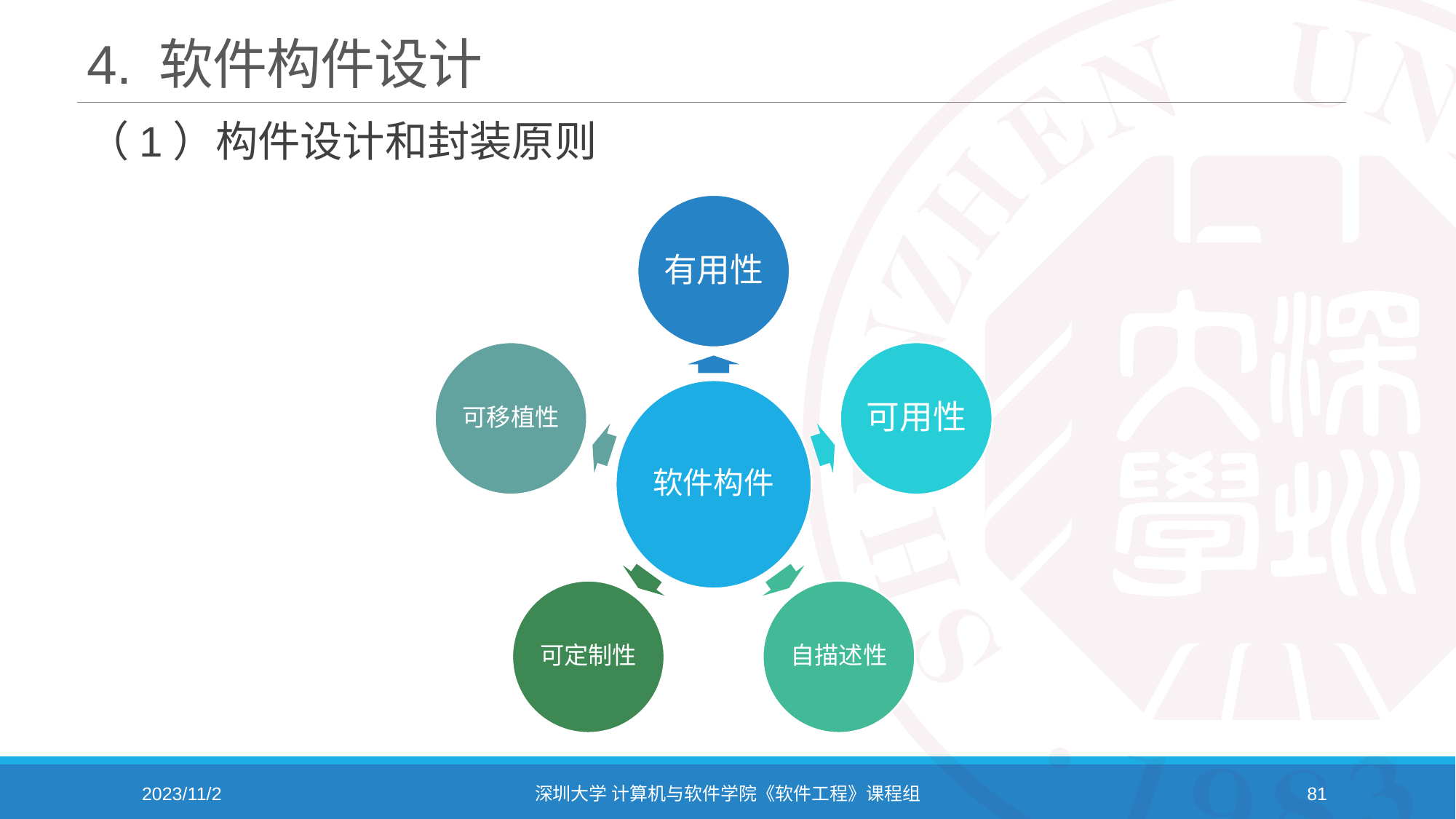

# 4. 软件构件设计
（1）构件设计和封装原则

软件构件

有用性

可用性

自描述性

可定制性

可移植性
2023/11/2
深圳大学 计算机与软件学院《软件工程》课程组
81